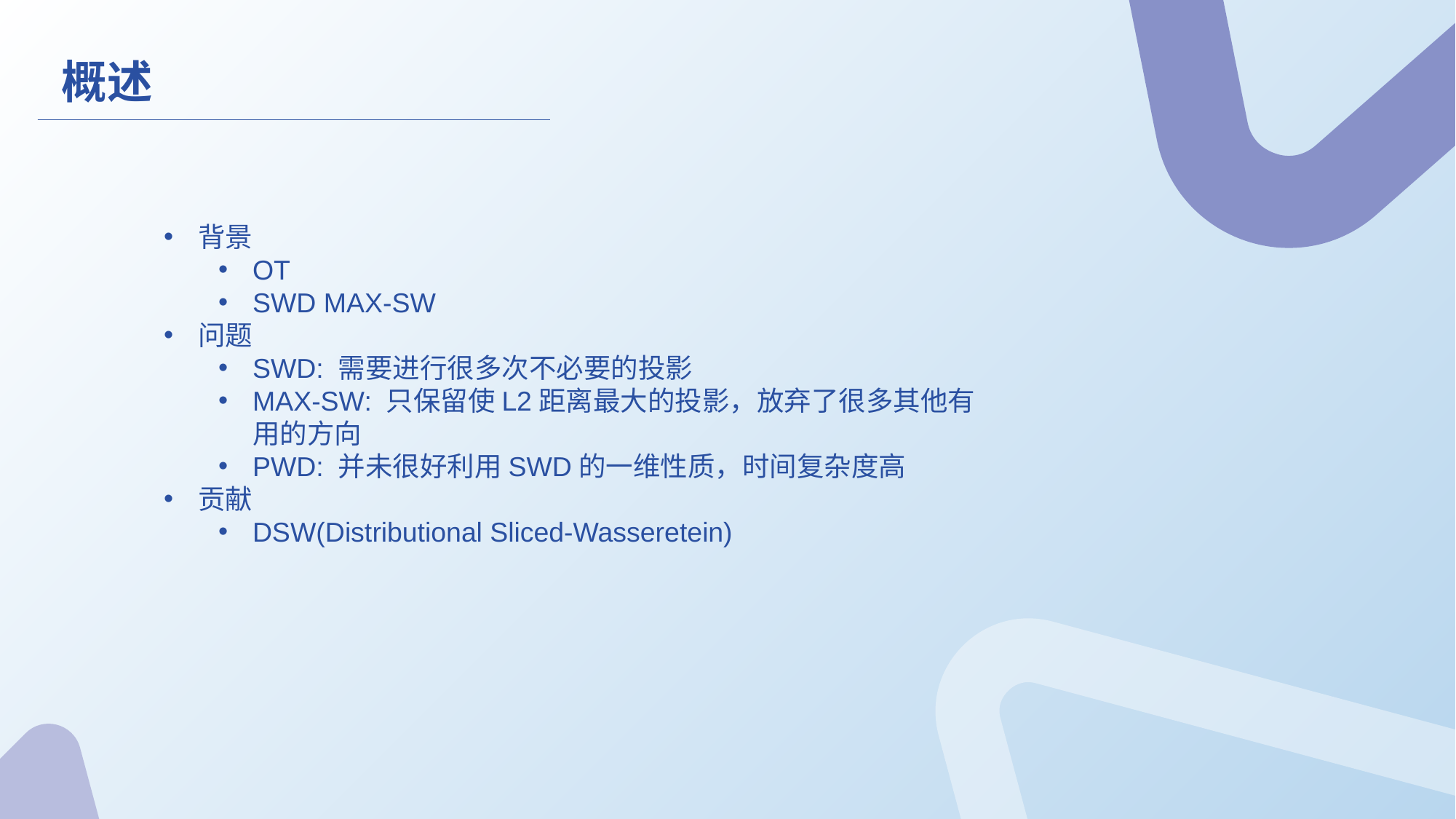

概述
背景
OT
SWD MAX-SW
问题
SWD: 需要进行很多次不必要的投影
MAX-SW: 只保留使L2距离最大的投影，放弃了很多其他有用的方向
PWD: 并未很好利用SWD的一维性质，时间复杂度高
贡献
DSW(Distributional Sliced-Wasseretein)